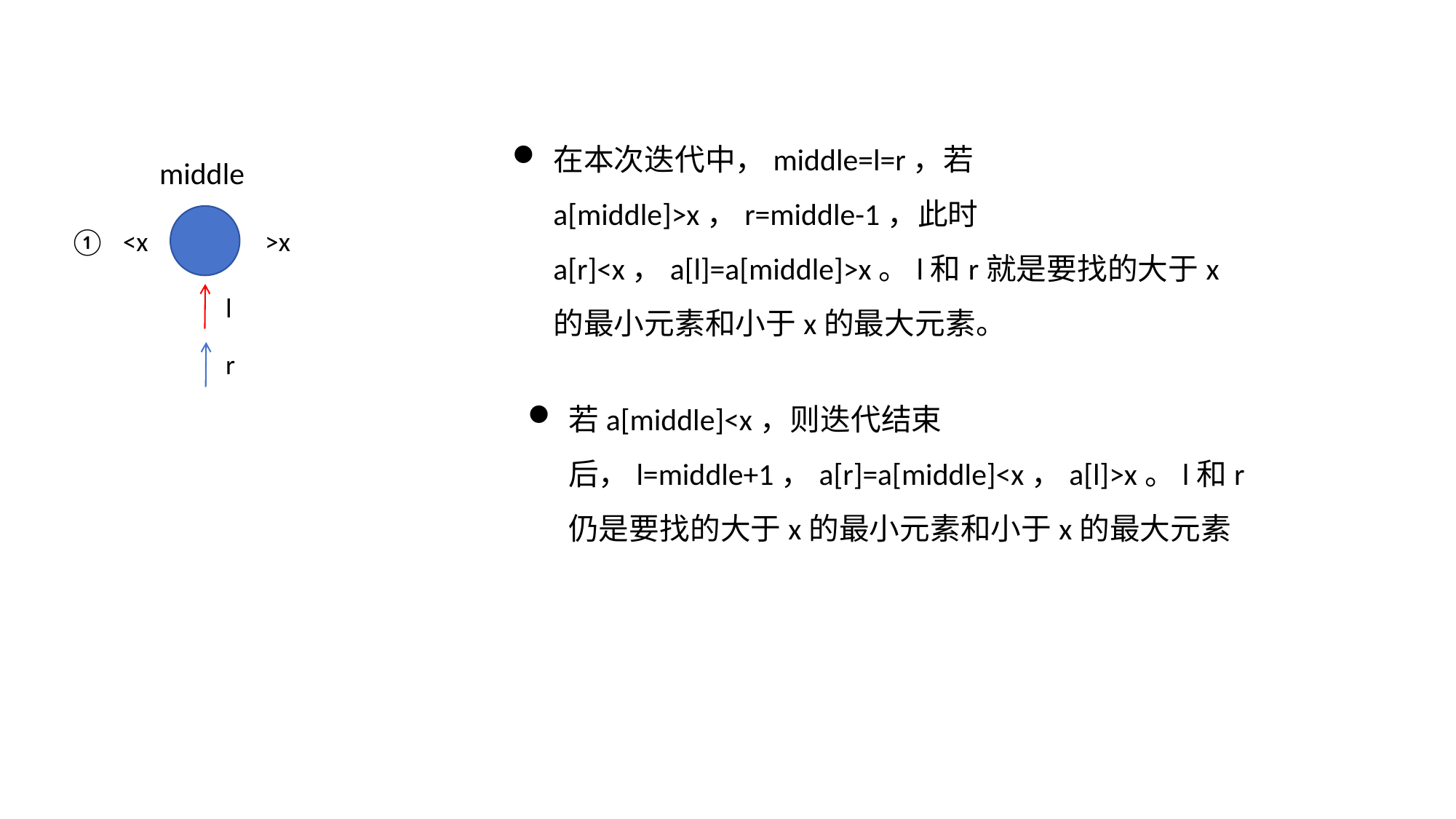

在本次迭代中，middle=l=r，若a[middle]>x，r=middle-1，此时a[r]<x，a[l]=a[middle]>x。l和r就是要找的大于x的最小元素和小于x的最大元素。
middle

①
<x
>x
l
r
若a[middle]<x，则迭代结束后，l=middle+1，a[r]=a[middle]<x，a[l]>x。l和r仍是要找的大于x的最小元素和小于x的最大元素